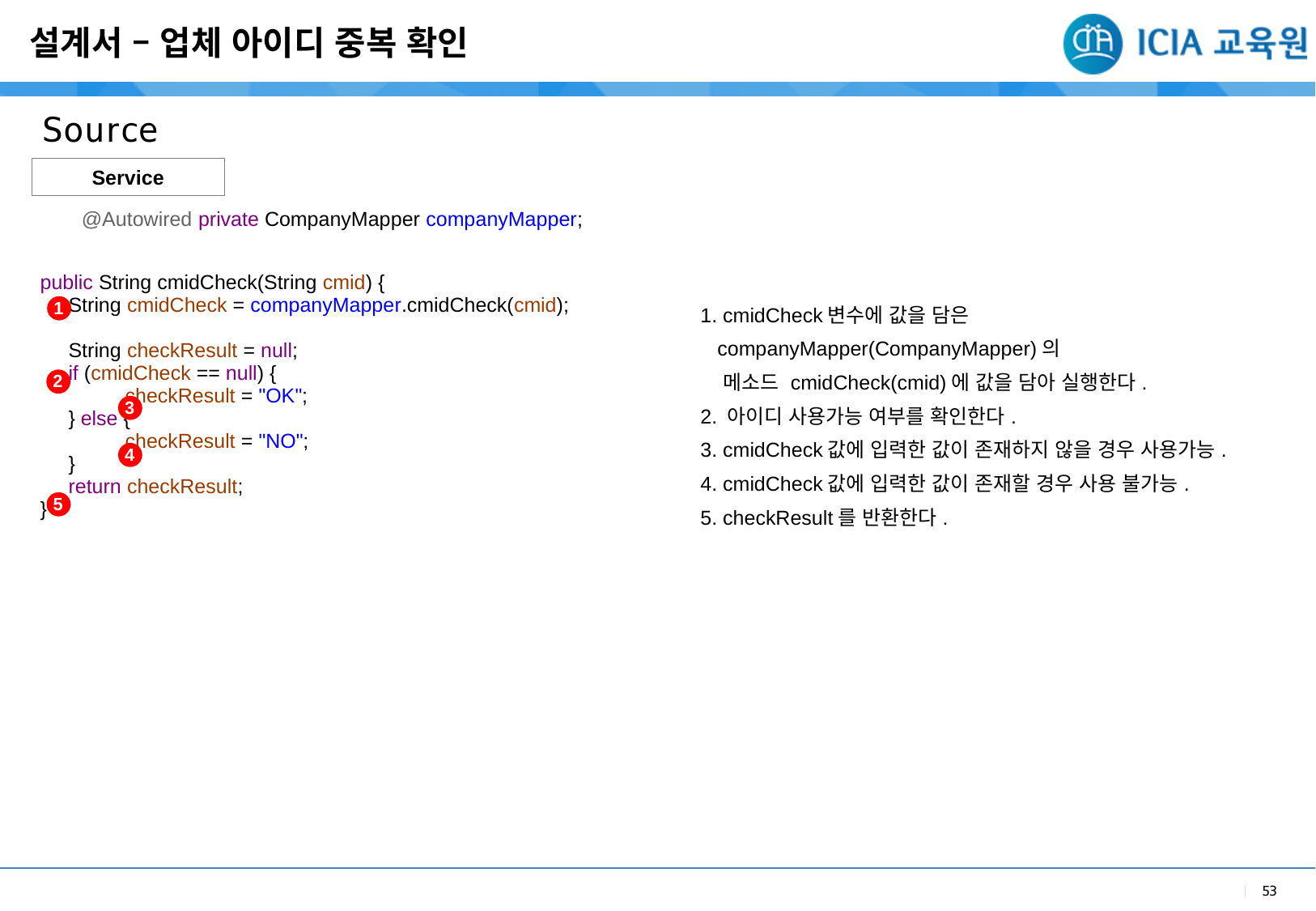

설계서 – 업체 아이디 중복 확인
Source
7
Service
|  |
| --- |
| 1. cmidCheck변수에 값을 담은 companyMapper(CompanyMapper)의 메소드 cmidCheck(cmid)에 값을 담아 실행한다. 2. 아이디 사용가능 여부를 확인한다. 3. cmidCheck값에 입력한 값이 존재하지 않을 경우 사용가능. 4. cmidCheck값에 입력한 값이 존재할 경우 사용 불가능. 5. checkResult를 반환한다. |
@Autowired private CompanyMapper companyMapper;
|  |
| --- |
| public String cmidCheck(String cmid) { String cmidCheck = companyMapper.cmidCheck(cmid); String checkResult = null; if (cmidCheck == null) { checkResult = "OK"; } else { checkResult = "NO"; } return checkResult; } |
|  |
1

2

3

4

5